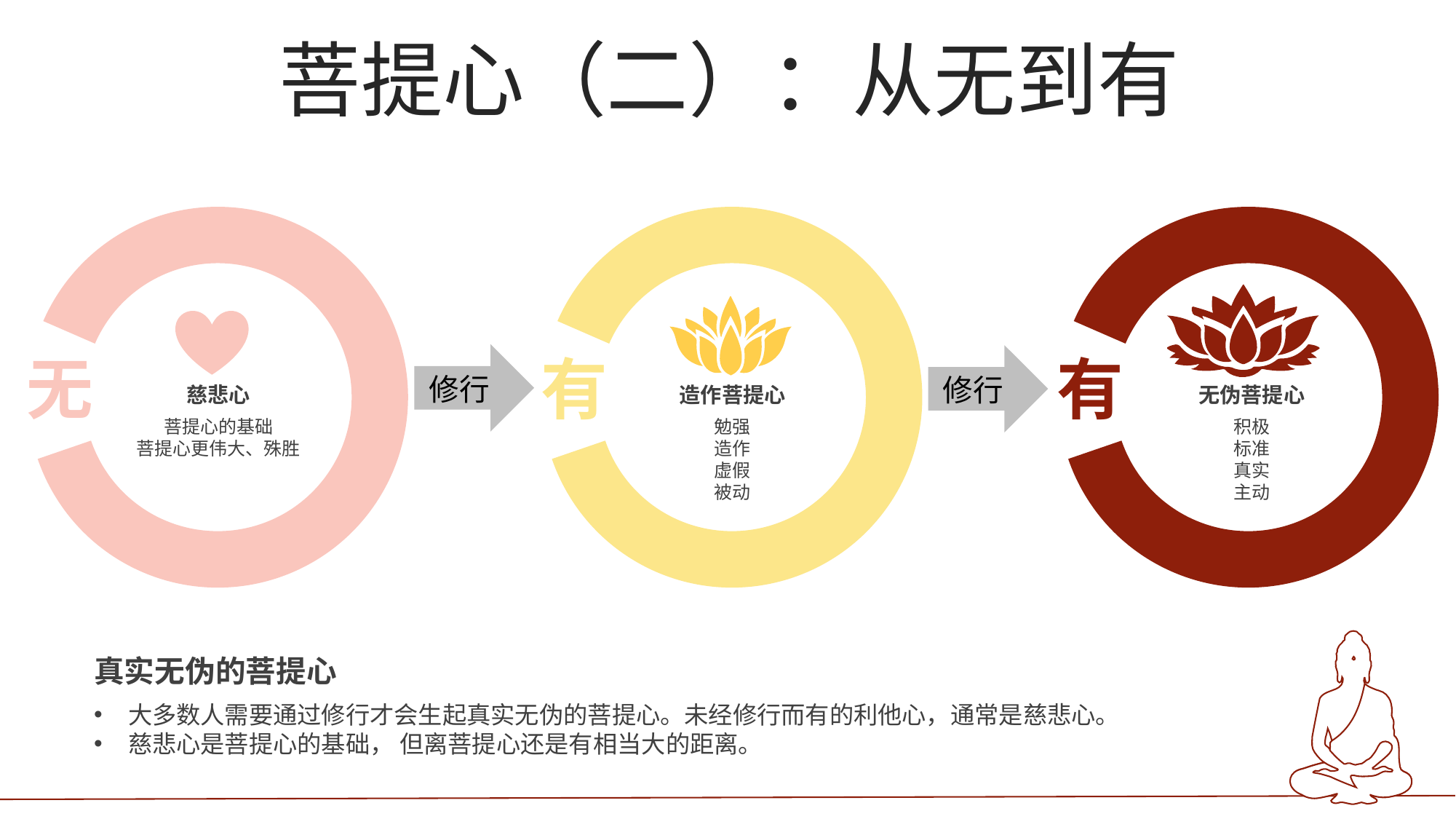

菩提心（二）：从无到有

无
慈悲心
菩提心的基础
菩提心更伟大、殊胜

有
造作菩提心
勉强
造作
虚假
被动

有
无伪菩提心
积极
标准
真实
主动

修行

修行
真实无伪的菩提心
大多数人需要通过修行才会生起真实无伪的菩提心。未经修行而有的利他心，通常是慈悲心。
慈悲心是菩提心的基础， 但离菩提心还是有相当大的距离。